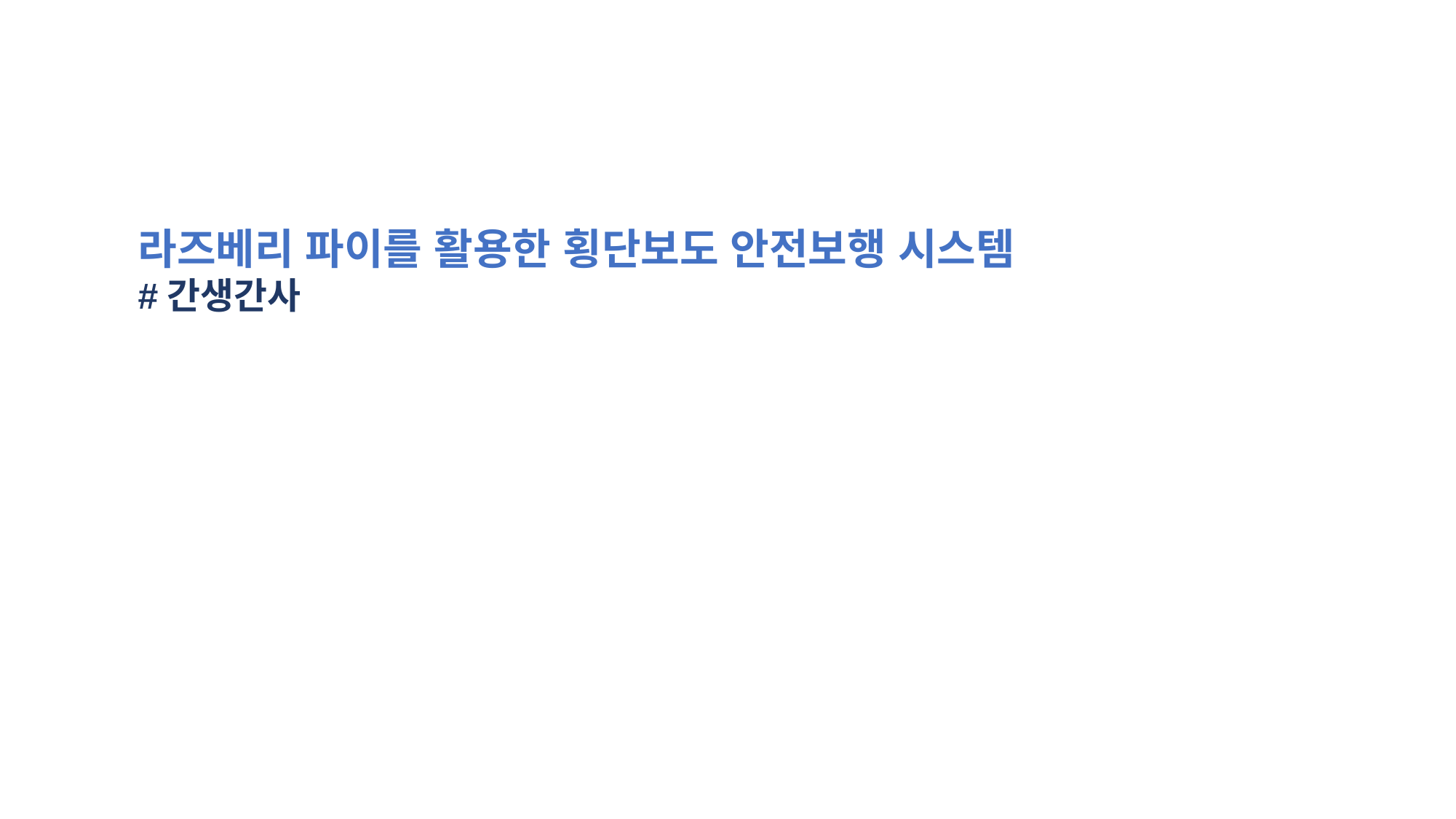

라즈베리 파이를 활용한 횡단보도 안전보행 시스템
#간생간사